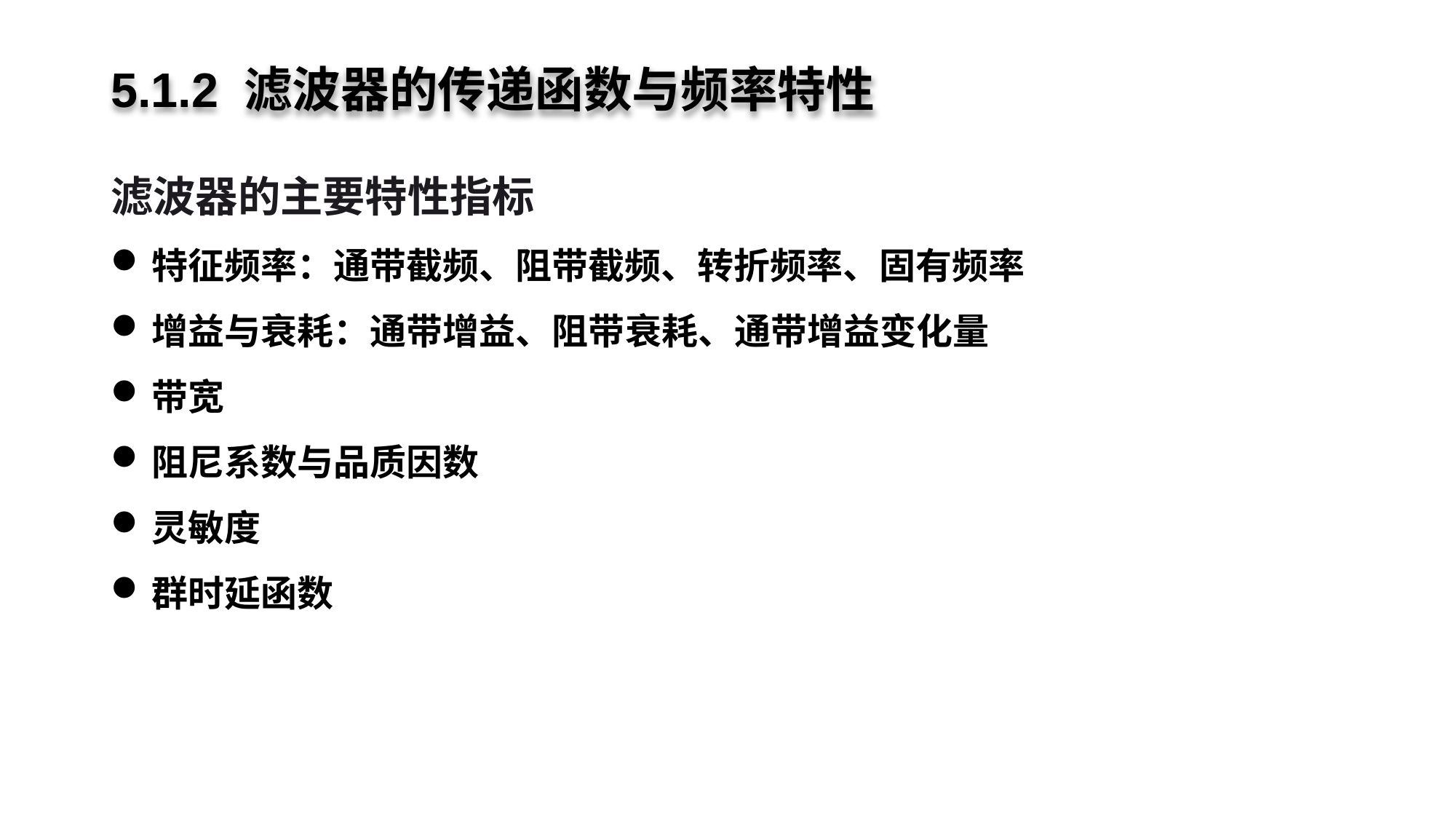

# 5.1.2 滤波器的传递函数与频率特性
滤波器的主要特性指标
特征频率：通带截频、阻带截频、转折频率、固有频率
增益与衰耗：通带增益、阻带衰耗、通带增益变化量
带宽
阻尼系数与品质因数
灵敏度
群时延函数